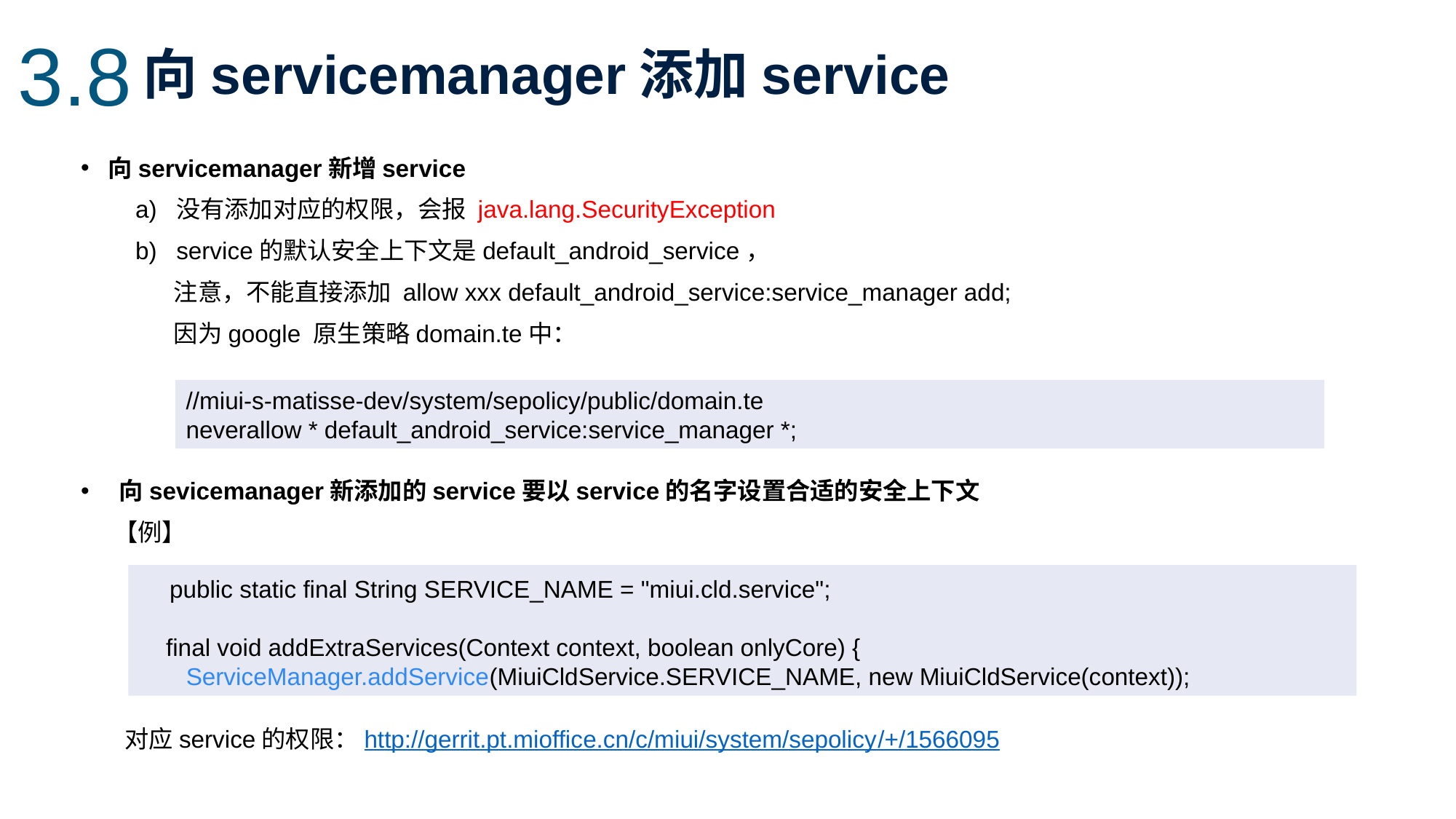

3.8
向servicemanager添加service
向servicemanager新增service
没有添加对应的权限，会报 java.lang.SecurityException
service的默认安全上下文是default_android_service，
      注意，不能直接添加 allow xxx default_android_service:service_manager add;
      因为google 原生策略domain.te中：

 向sevicemanager新添加的service要以service的名字设置合适的安全上下文
     【例】

       对应service的权限：http://gerrit.pt.mioffice.cn/c/miui/system/sepolicy/+/1566095

注：如果bin文件是shell脚本的话，且添加到vendor分区的话，注意脚本的头需要写成#!/vendor/bin/sh

//miui-s-matisse-dev/system/sepolicy/public/domain.te
neverallow * default_android_service:service_manager *;
    public static final String SERVICE_NAME = "miui.cld.service";

    final void addExtraServices(Context context, boolean onlyCore) {
       ServiceManager.addService(MiuiCldService.SERVICE_NAME, new MiuiCldService(context));